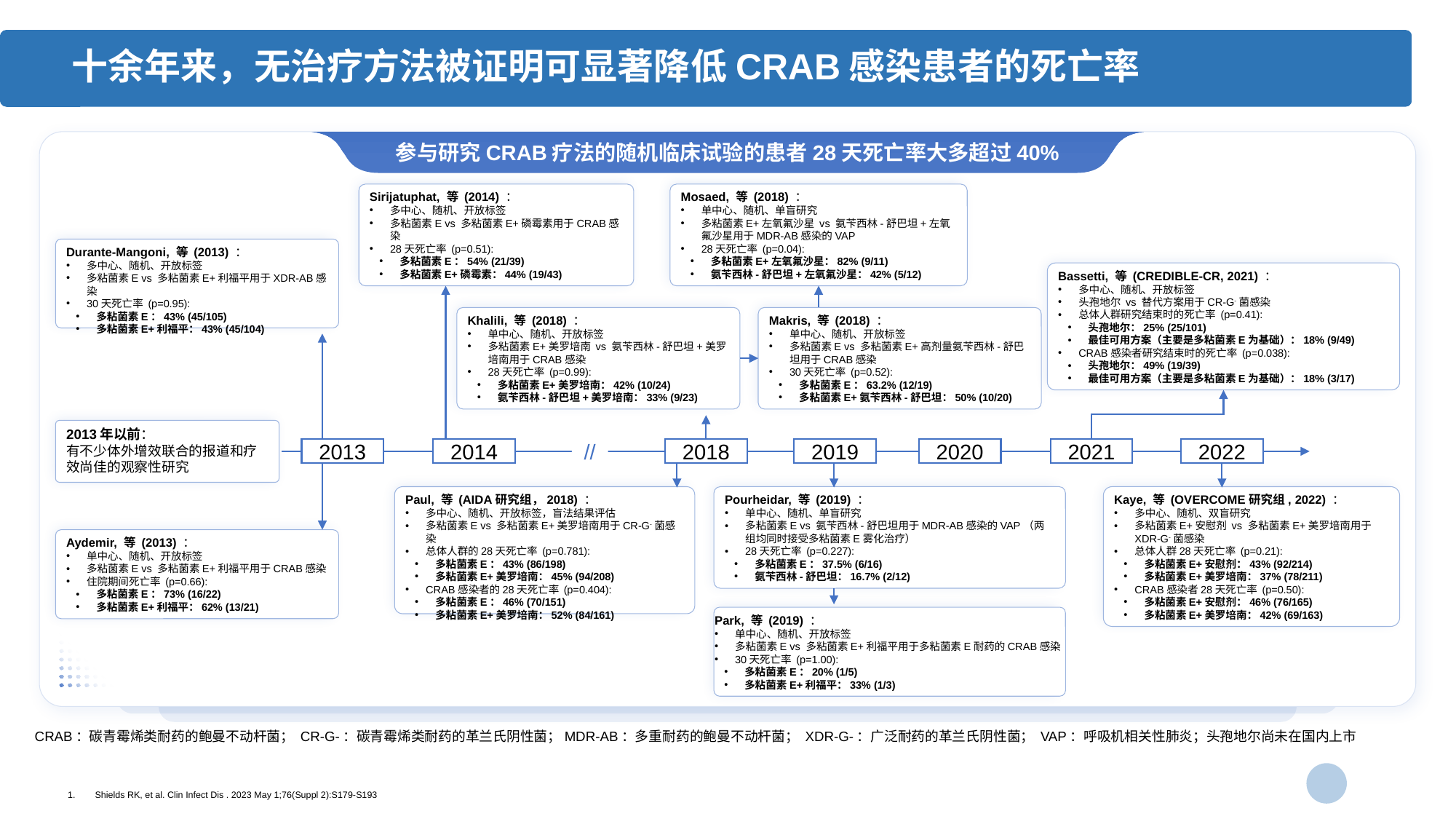

十余年来，无治疗方法被证明可显著降低CRAB感染患者的死亡率

参与研究CRAB疗法的随机临床试验的患者28天死亡率大多超过40%

Sirijatuphat, 等 (2014) ：
多中心、随机、开放标签
多粘菌素E vs 多粘菌素E+磷霉素用于CRAB感染
28天死亡率 (p=0.51):
多粘菌素E：54% (21/39)
多粘菌素E+磷霉素：44% (19/43)

Mosaed, 等 (2018) ：
单中心、随机、单盲研究
多粘菌素E+左氧氟沙星 vs 氨苄西林-舒巴坦+左氧氟沙星用于MDR-AB感染的VAP
28天死亡率 (p=0.04):
多粘菌素E+左氧氟沙星：82% (9/11)
氨苄西林-舒巴坦+左氧氟沙星：42% (5/12)

Durante-Mangoni, 等 (2013) ：
多中心、随机、开放标签
多粘菌素E vs 多粘菌素E+利福平用于XDR-AB感染
30天死亡率 (p=0.95):
多粘菌素E：43% (45/105)
多粘菌素E+利福平：43% (45/104)

Bassetti, 等 (CREDIBLE-CR, 2021) ：
多中心、随机、开放标签
头孢地尔 vs 替代方案用于CR-G-菌感染
总体人群研究结束时的死亡率 (p=0.41):
头孢地尔：25% (25/101)
最佳可用方案（主要是多粘菌素E为基础）：18% (9/49)
CRAB感染者研究结束时的死亡率 (p=0.038):
头孢地尔：49% (19/39)
最佳可用方案（主要是多粘菌素E为基础）：18% (3/17)

Khalili, 等 (2018) ：
单中心、随机、开放标签
多粘菌素E+美罗培南 vs 氨苄西林-舒巴坦+美罗培南用于CRAB感染
28天死亡率 (p=0.99):
多粘菌素E+美罗培南：42% (10/24)
氨苄西林-舒巴坦+美罗培南：33% (9/23)

Makris, 等 (2018) ：
单中心、随机、开放标签
多粘菌素E vs 多粘菌素E+高剂量氨苄西林-舒巴坦用于CRAB感染
30天死亡率 (p=0.52):
多粘菌素E：63.2% (12/19)
多粘菌素E+氨苄西林-舒巴坦：50% (10/20)

2013年以前：
有不少体外增效联合的报道和疗效尚佳的观察性研究
2013
2014
//
2018
2019
2020
2021
2022
Paul, 等 (AIDA研究组，2018) ：
多中心、随机、开放标签，盲法结果评估
多粘菌素E vs 多粘菌素E+美罗培南用于CR-G-菌感染
总体人群的28天死亡率 (p=0.781):
多粘菌素E：43% (86/198)
多粘菌素E+美罗培南：45% (94/208)
CRAB感染者的28天死亡率 (p=0.404):
多粘菌素E：46% (70/151)
多粘菌素E+美罗培南：52% (84/161)
Pourheidar, 等 (2019) ：
单中心、随机、单盲研究
多粘菌素E vs 氨苄西林-舒巴坦用于MDR-AB感染的VAP（两组均同时接受多粘菌素E雾化治疗）
28天死亡率 (p=0.227):
多粘菌素E：37.5% (6/16)
氨苄西林-舒巴坦：16.7% (2/12)

Kaye, 等 (OVERCOME研究组, 2022) ：
多中心、随机、双盲研究
多粘菌素E+安慰剂 vs 多粘菌素E+美罗培南用于XDR-G-菌感染
总体人群28天死亡率 (p=0.21):
多粘菌素E+安慰剂：43% (92/214)
多粘菌素E+美罗培南：37% (78/211)
CRAB感染者28天死亡率 (p=0.50):
多粘菌素E+安慰剂：46% (76/165)
多粘菌素E+美罗培南：42% (69/163)

Aydemir, 等 (2013) ：
单中心、随机、开放标签
多粘菌素E vs 多粘菌素E+利福平用于CRAB感染
住院期间死亡率 (p=0.66):
多粘菌素E：73% (16/22)
多粘菌素E+利福平：62% (13/21)
Park, 等 (2019) ：
单中心、随机、开放标签
多粘菌素E vs 多粘菌素E+利福平用于多粘菌素E耐药的CRAB感染
30天死亡率 (p=1.00):
多粘菌素E：20% (1/5)
多粘菌素E+利福平：33% (1/3)

CRAB：碳青霉烯类耐药的鲍曼不动杆菌； CR-G-：碳青霉烯类耐药的革兰氏阴性菌；MDR-AB：多重耐药的鲍曼不动杆菌； XDR-G-：广泛耐药的革兰氏阴性菌； VAP：呼吸机相关性肺炎；头孢地尔尚未在国内上市
Shields RK, et al. Clin Infect Dis . 2023 May 1;76(Suppl 2):S179-S193